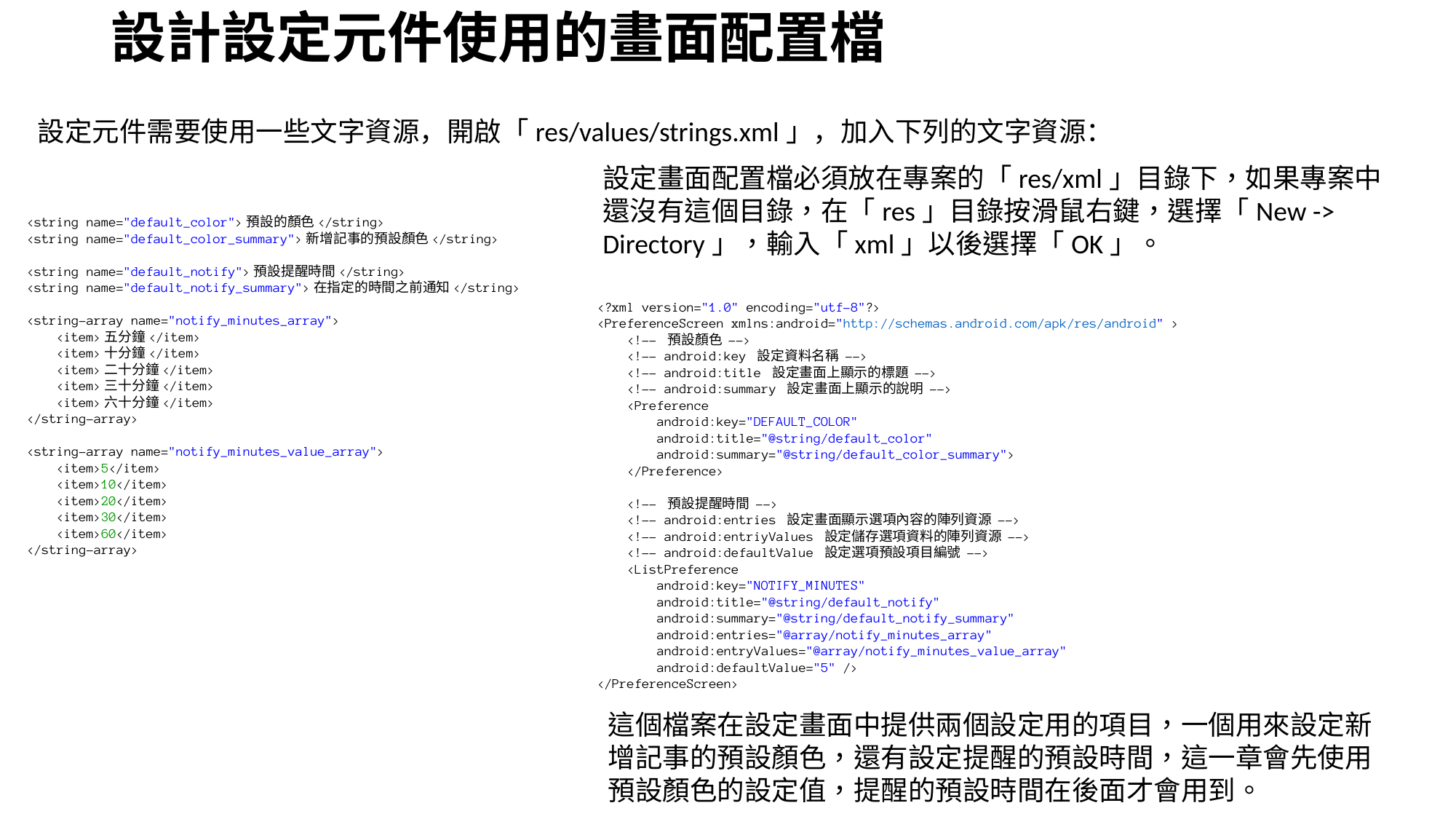

# 設計設定元件使用的畫面配置檔
設定元件需要使用一些文字資源，開啟「res/values/strings.xml」，加入下列的文字資源：
設定畫面配置檔必須放在專案的「res/xml」目錄下，如果專案中還沒有這個目錄，在「res」目錄按滑鼠右鍵，選擇「New -> Directory」，輸入「xml」以後選擇「OK」。
<string name="default_color">預設的顏色</string>
<string name="default_color_summary">新增記事的預設顏色</string>

<string name="default_notify">預設提醒時間</string>
<string name="default_notify_summary">在指定的時間之前通知</string>

<string-array name="notify_minutes_array">
    <item>五分鐘</item>
    <item>十分鐘</item>
    <item>二十分鐘</item>
    <item>三十分鐘</item>
    <item>六十分鐘</item>
</string-array>

<string-array name="notify_minutes_value_array">
    <item>5</item>
    <item>10</item>
    <item>20</item>
    <item>30</item>
    <item>60</item>
</string-array>
<?xml version="1.0" encoding="utf-8"?>
<PreferenceScreen xmlns:android="http://schemas.android.com/apk/res/android" >
    <!-- 預設顏色 -->
    <!-- android:key 設定資料名稱 -->
    <!-- android:title 設定畫面上顯示的標題 -->
    <!-- android:summary 設定畫面上顯示的說明 -->
    <Preference
        android:key="DEFAULT_COLOR"
        android:title="@string/default_color"
        android:summary="@string/default_color_summary">
    </Preference>

    <!-- 預設提醒時間 -->
    <!-- android:entries 設定畫面顯示選項內容的陣列資源 -->
    <!-- android:entriyValues 設定儲存選項資料的陣列資源 -->
    <!-- android:defaultValue 設定選項預設項目編號 -->
    <ListPreference
        android:key="NOTIFY_MINUTES"
        android:title="@string/default_notify"
        android:summary="@string/default_notify_summary"
        android:entries="@array/notify_minutes_array"
        android:entryValues="@array/notify_minutes_value_array"
        android:defaultValue="5" />
</PreferenceScreen>
這個檔案在設定畫面中提供兩個設定用的項目，一個用來設定新增記事的預設顏色，還有設定提醒的預設時間，這一章會先使用預設顏色的設定值，提醒的預設時間在後面才會用到。